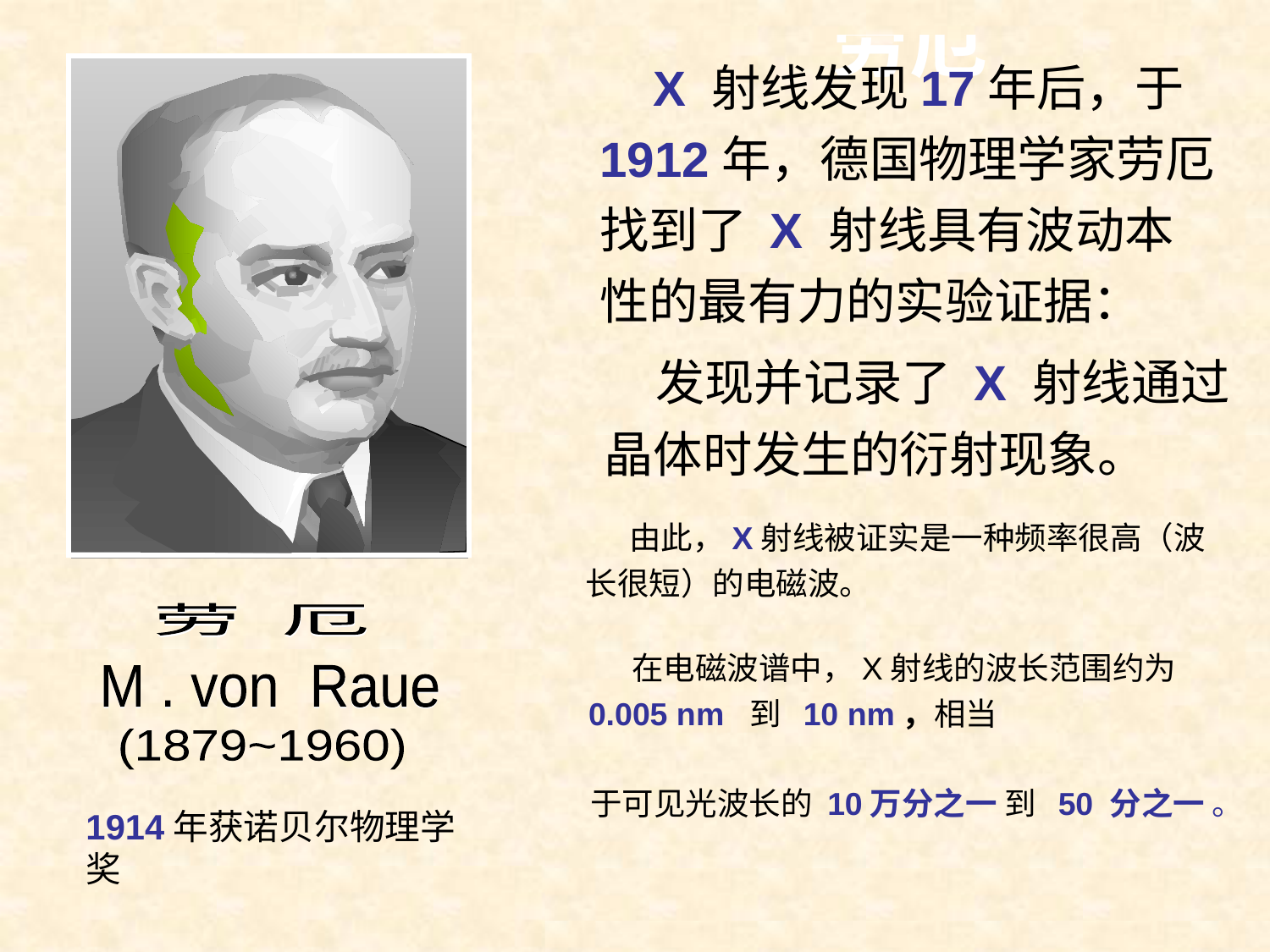

劳  厄
劳  厄
M . von  Raue
M . von  Raue
(1879~1960)
(1879~1960)
1914年获诺贝尔物理学奖

劳厄

      X 射线发现17年后，于1912年，德国物理学家劳厄找到了 X 射线具有波动本性的最有力的实验证据：
   发现并记录了 X 射线通过晶体时发生的衍射现象。
     由此，X射线被证实是一种频率很高（波长很短）的电磁波。
     在电磁波谱中，X射线的波长范围约为  0.005 nm  到  10 nm，相当
于可见光波长的 10万分之一 到  50 分之一 。